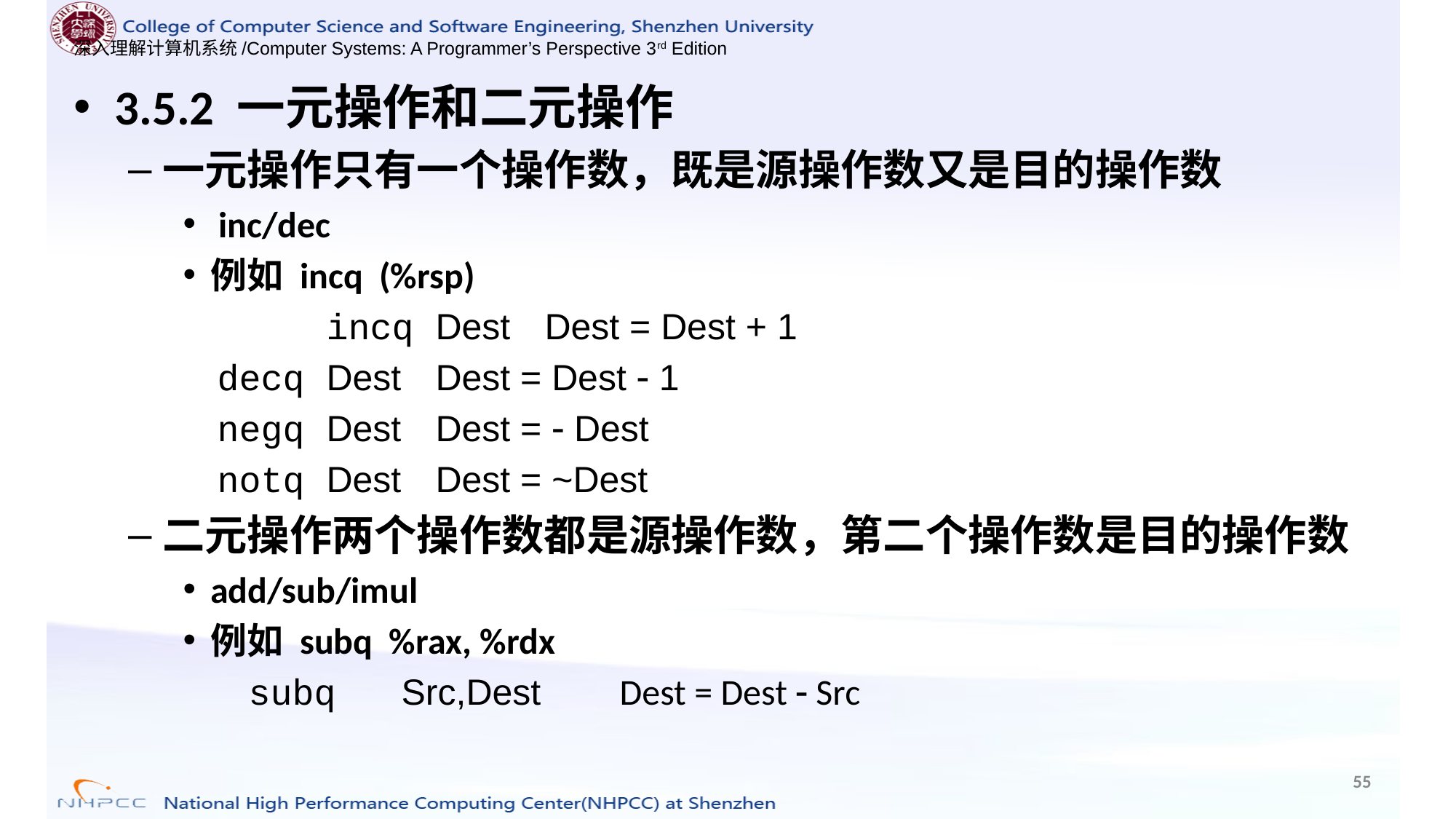

3.5.2 一元操作和二元操作
一元操作只有一个操作数，既是源操作数又是目的操作数
 inc/dec
例如 incq  (%rsp)
		incq	Dest	Dest = Dest + 1
	decq	Dest	Dest = Dest − 1
	negq	Dest	Dest = − Dest
	notq	Dest	Dest = ~Dest
二元操作两个操作数都是源操作数，第二个操作数是目的操作数
add/sub/imul
例如 subq  %rax, %rdx
   subq	Src,Dest	Dest = Dest − Src

55